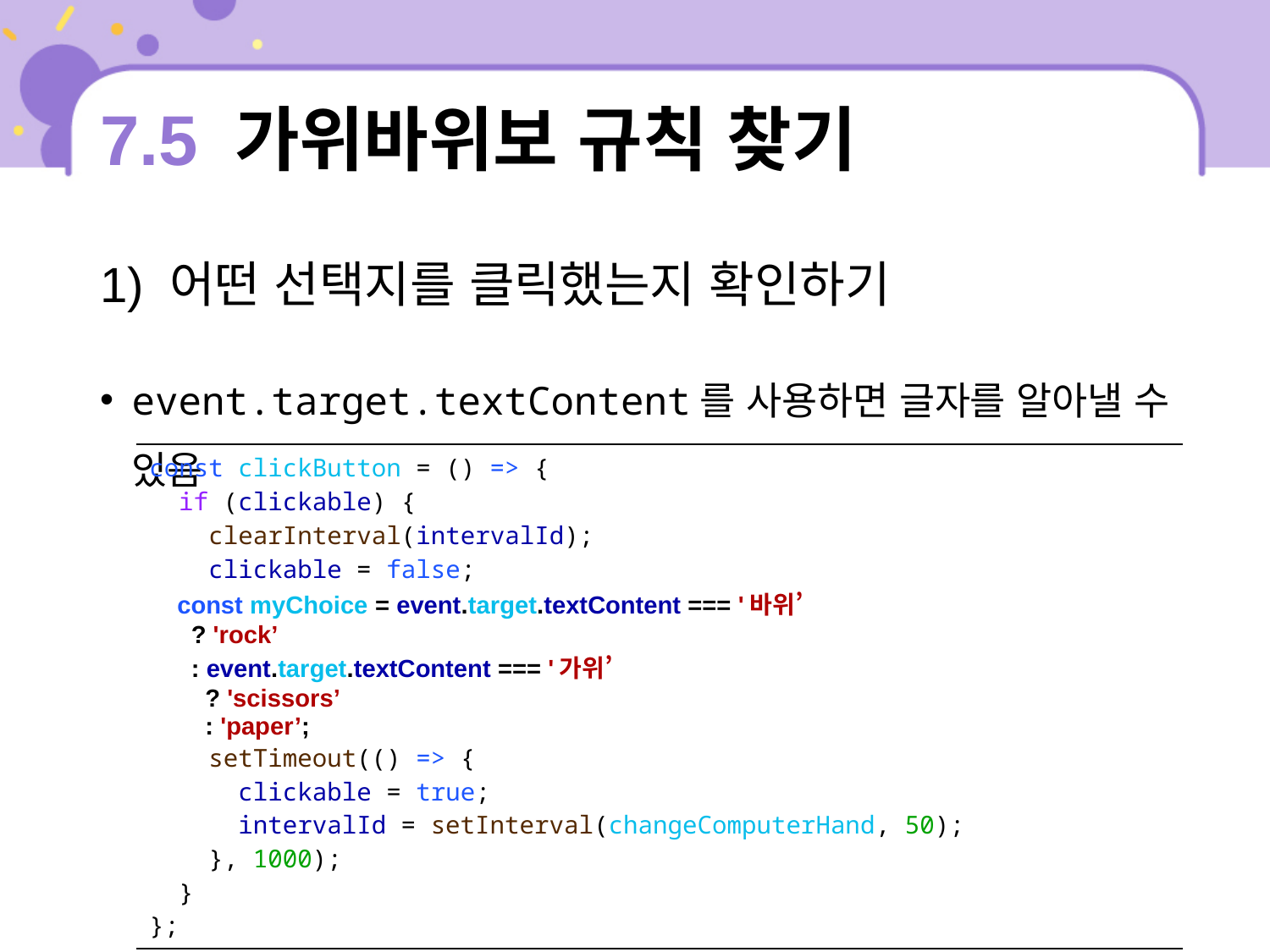

# 7.5 가위바위보 규칙 찾기
1) 어떤 선택지를 클릭했는지 확인하기
event.target.textContent를 사용하면 글자를 알아낼 수 있음
| const clickButton = () => { if (clickable) { clearInterval(intervalId); clickable = false; const myChoice = event.target.textContent === '바위’ ? 'rock’ : event.target.textContent === '가위’ ? 'scissors’ : 'paper’; setTimeout(() => { clickable = true; intervalId = setInterval(changeComputerHand, 50); }, 1000); } }; |
| --- |